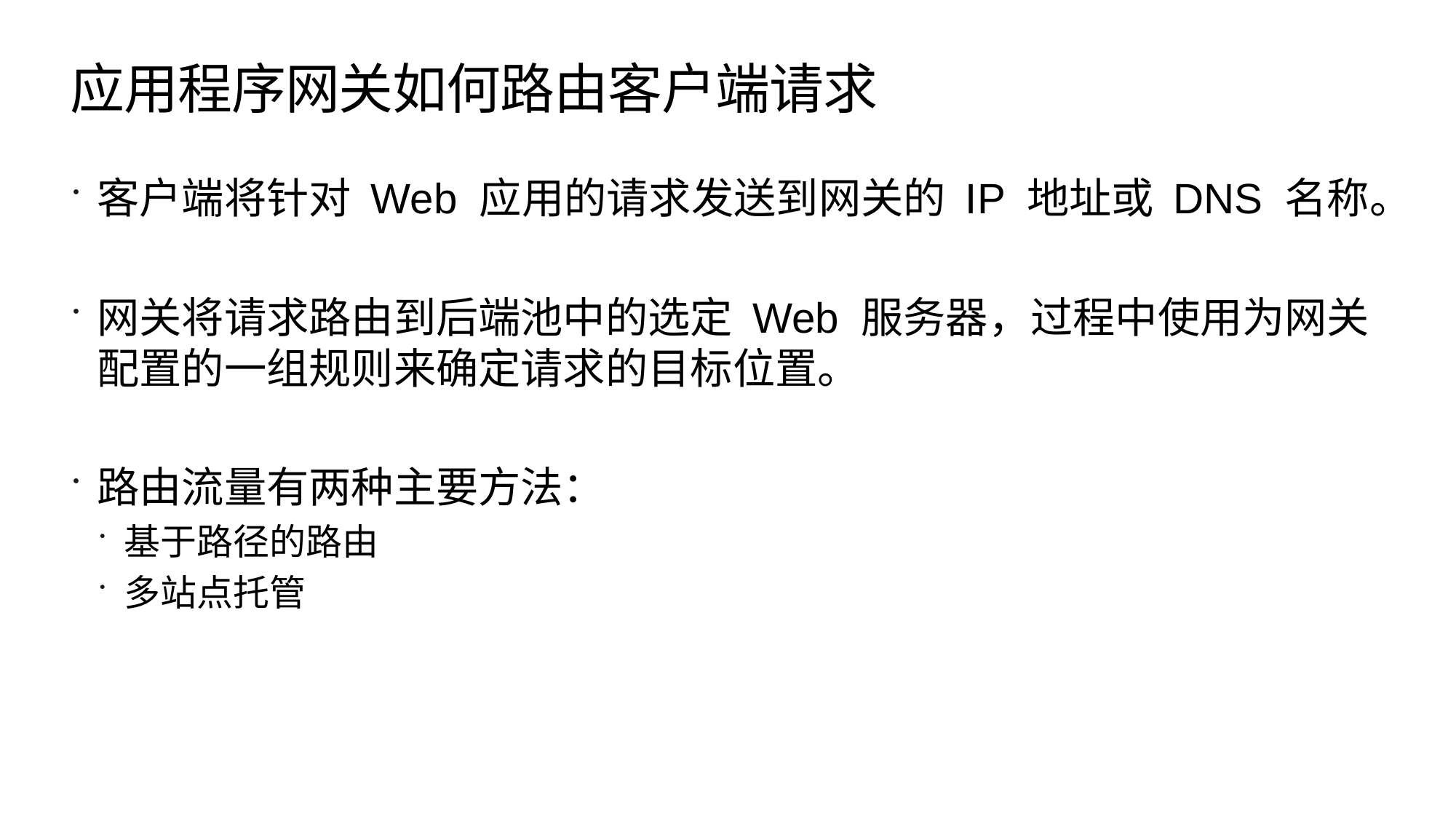

# 应用程序网关如何路由客户端请求
客户端将针对 Web 应用的请求发送到网关的 IP 地址或 DNS 名称。

网关将请求路由到后端池中的选定 Web 服务器，过程中使用为网关配置的一组规则来确定请求的目标位置。

路由流量有两种主要方法：
基于路径的路由
多站点托管